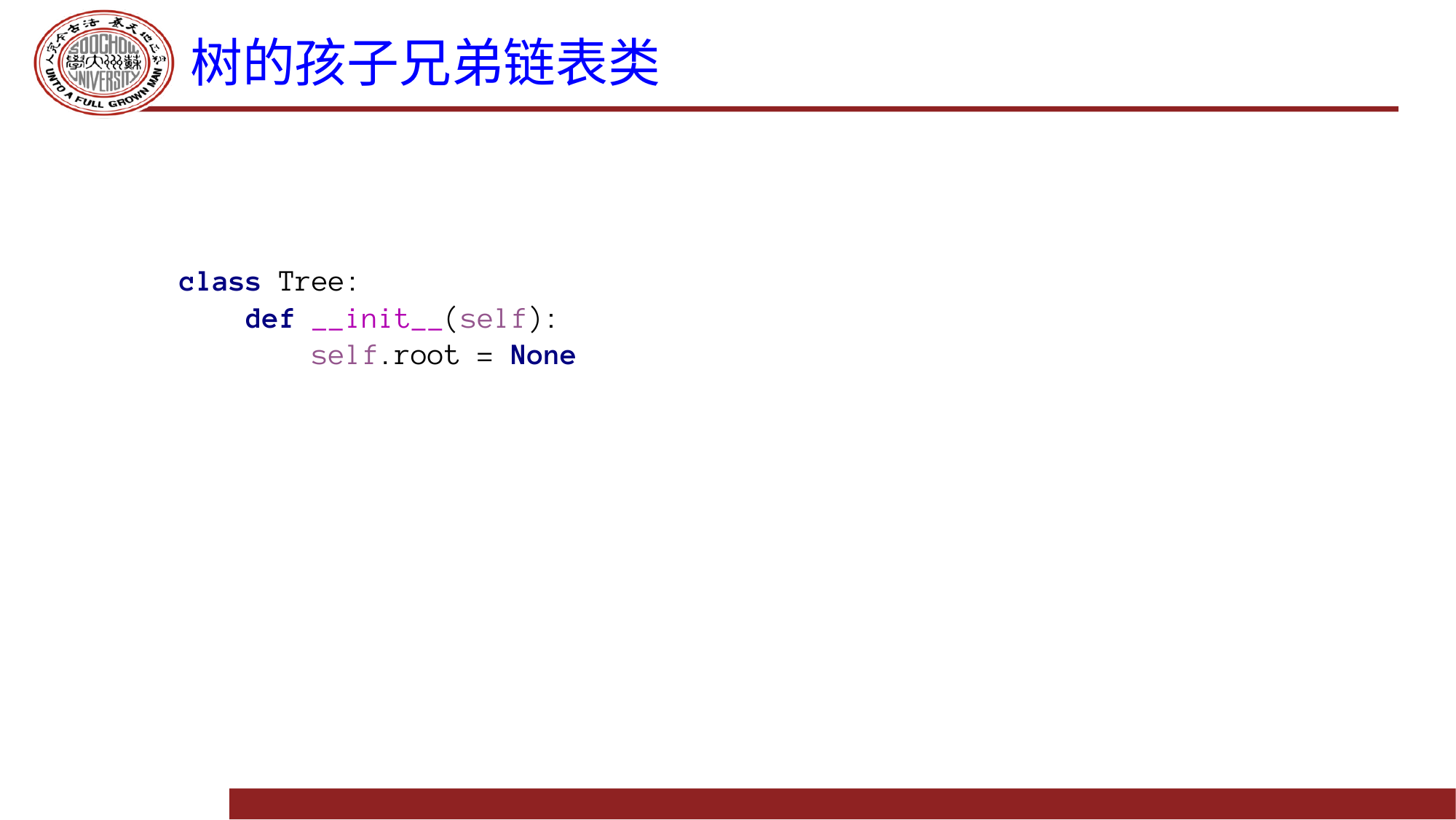

# 树的孩子兄弟链表类
class Tree:
    def __init__(self):
        self.root = None